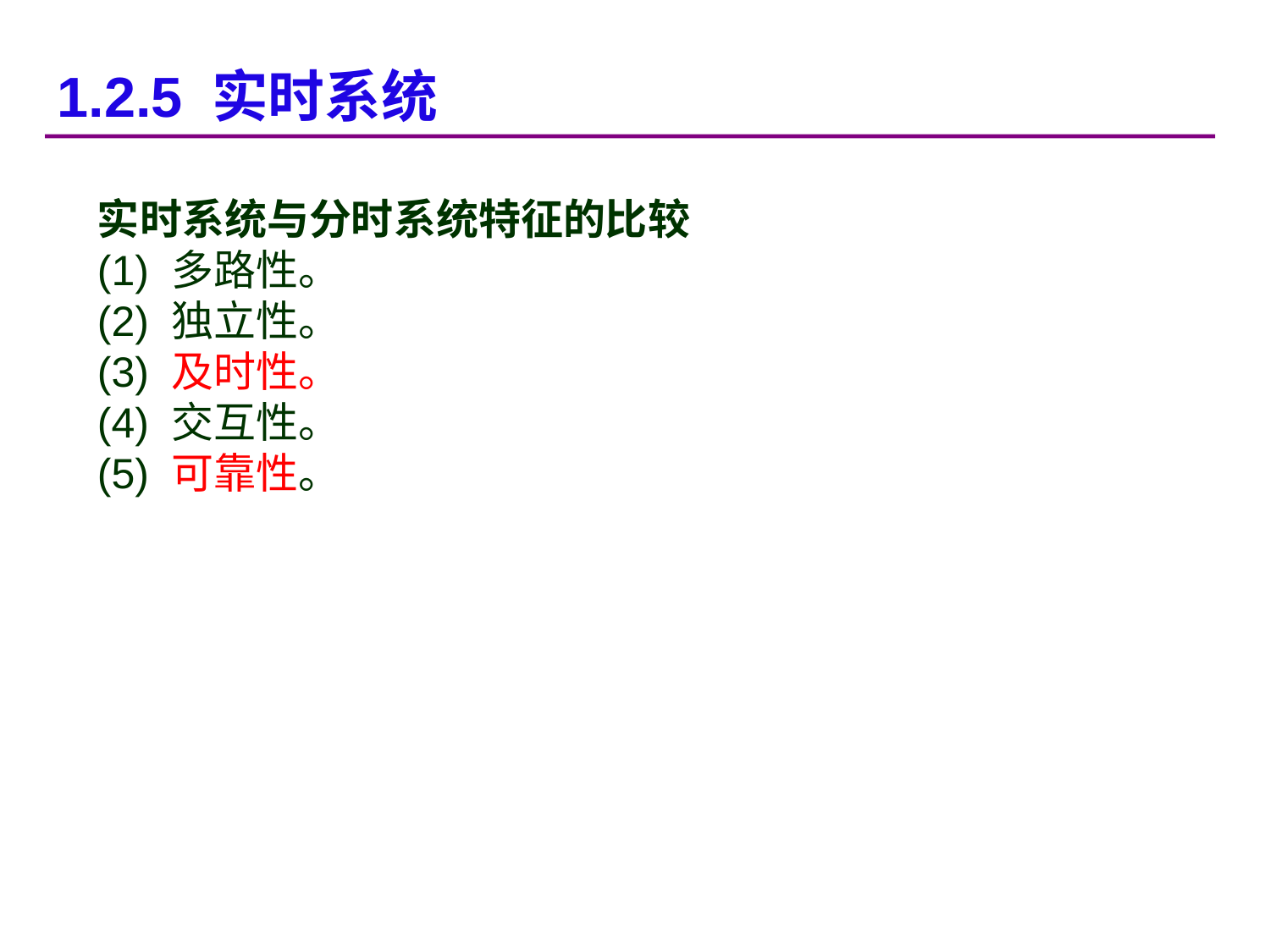

1.2.5 实时系统

实时系统与分时系统特征的比较
(1) 多路性。
(2) 独立性。
(3) 及时性。
(4) 交互性。
(5) 可靠性。
39